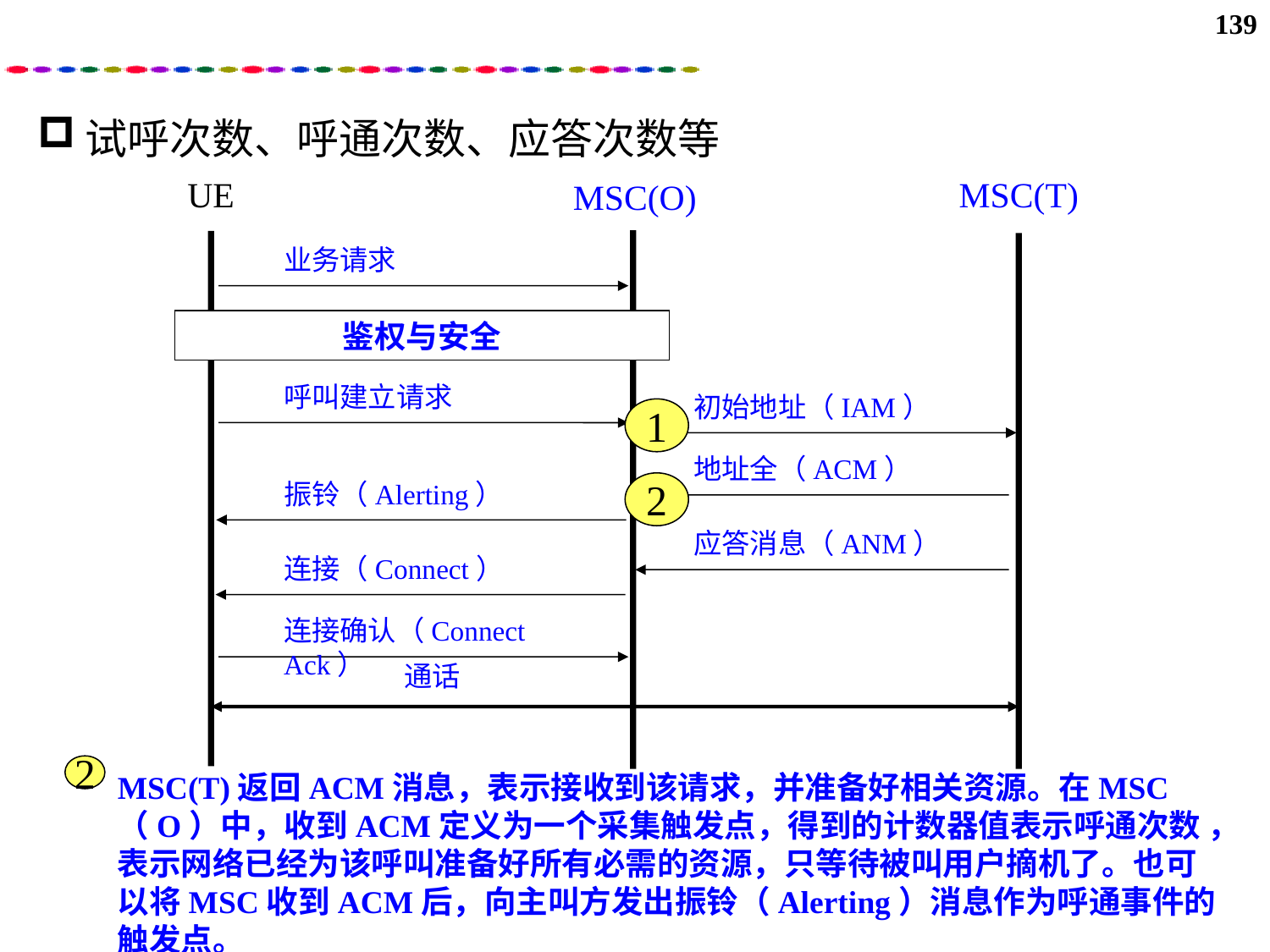

139

试呼次数、呼通次数、应答次数等
UE
MSC(T)
MSC(O)

业务请求

鉴权与安全
呼叫建立请求
初始地址（IAM）

地址全（ACM）
振铃（Alerting）

应答消息（ANM）
连接（Connect）

连接确认（Connect Ack）
通话

1
2
2
MSC(T)返回ACM消息，表示接收到该请求，并准备好相关资源。在MSC（O）中，收到ACM定义为一个采集触发点，得到的计数器值表示呼通次数 ，表示网络已经为该呼叫准备好所有必需的资源，只等待被叫用户摘机了。也可以将MSC收到ACM后，向主叫方发出振铃（Alerting）消息作为呼通事件的触发点。